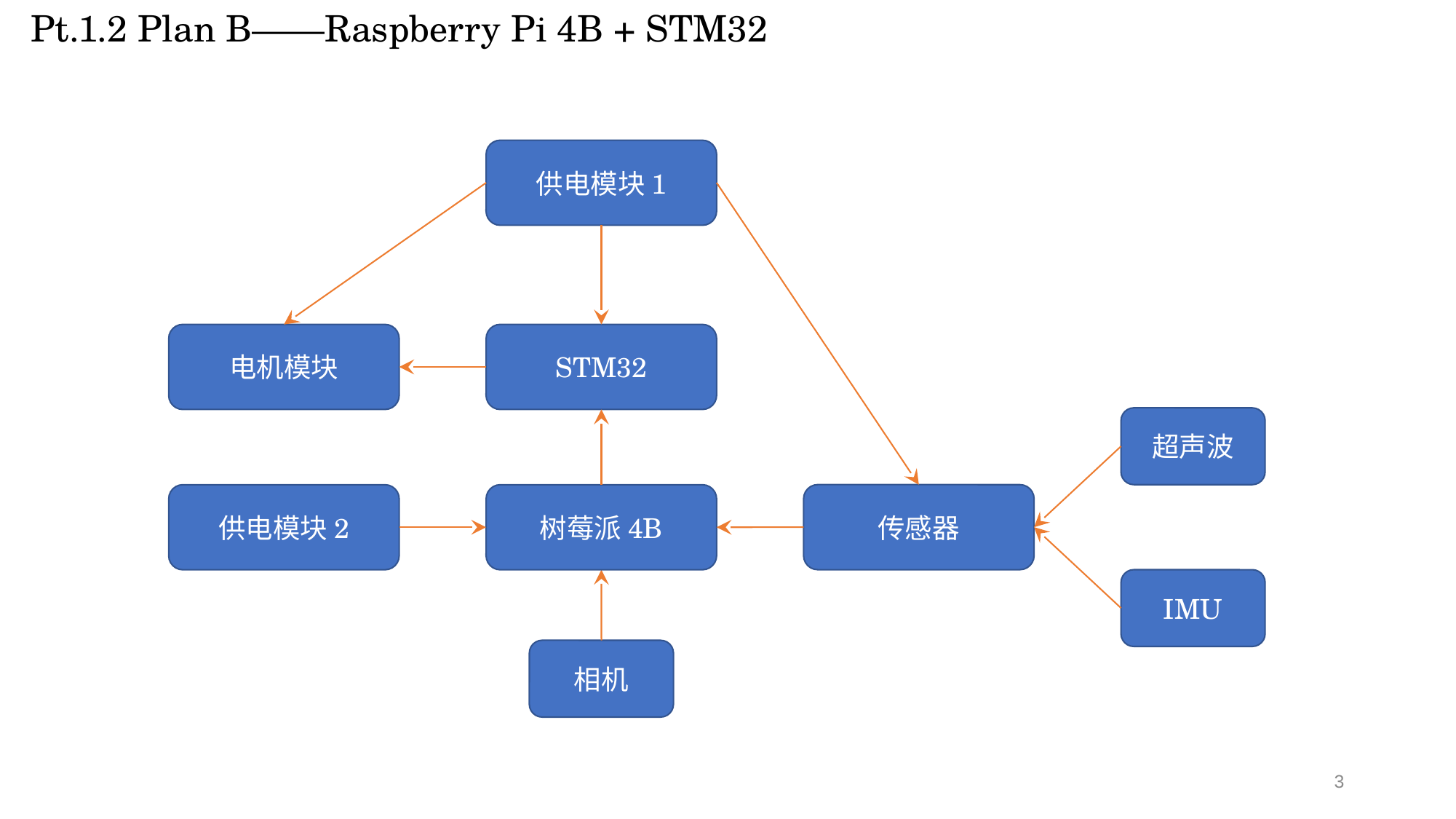

Pt.1.2 Plan B——Raspberry Pi 4B + STM32
供电模块1
电机模块
STM32
超声波
传感器
供电模块2
树莓派4B
IMU
相机
3